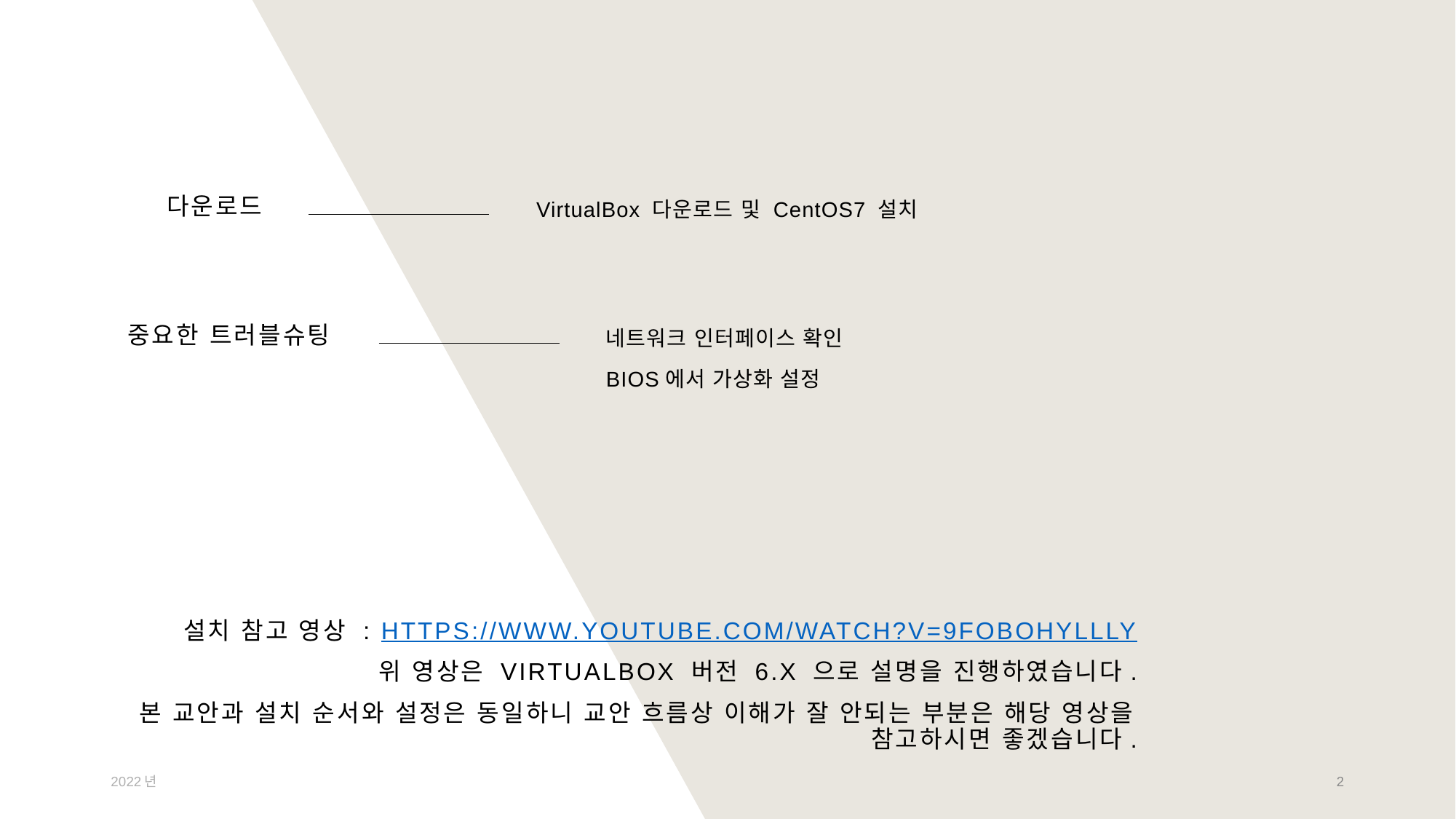

다운로드
VirtualBox 다운로드 및 CentOS7 설치
중요한 트러블슈팅
네트워크 인터페이스 확인
BIOS에서 가상화 설정

설치 참고 영상 : https://www.youtube.com/watch?v=9FobOHylLLY
위 영상은 VirtualBox 버전 6.x 으로 설명을 진행하였습니다.
본 교안과 설치 순서와 설정은 동일하니 교안 흐름상 이해가 잘 안되는 부분은 해당 영상을 참고하시면 좋겠습니다.
2022년
2